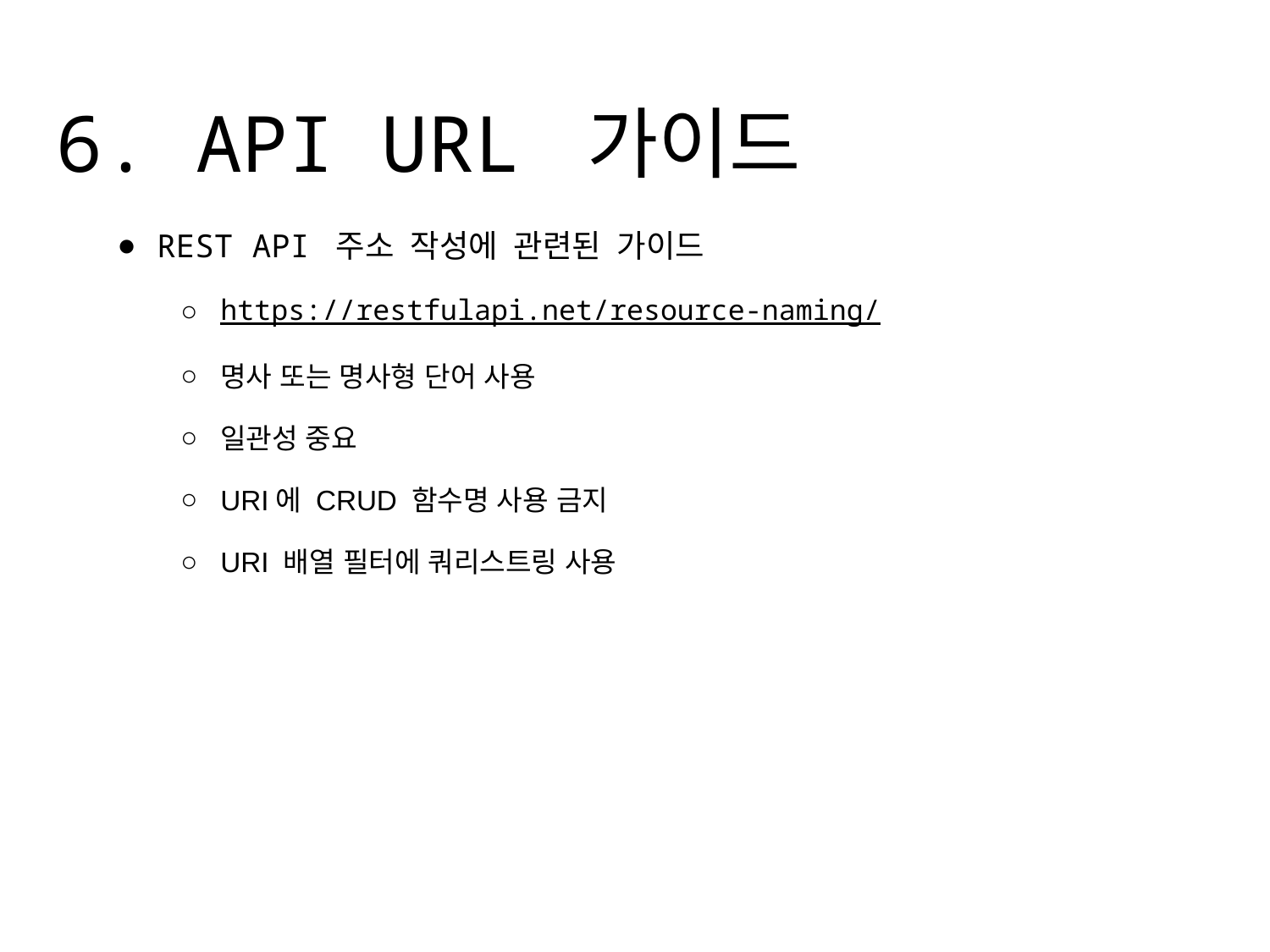

# 6. API URL 가이드
REST API 주소 작성에 관련된 가이드
https://restfulapi.net/resource-naming/
명사 또는 명사형 단어 사용
일관성 중요
URI에 CRUD 함수명 사용 금지
URI 배열 필터에 쿼리스트링 사용